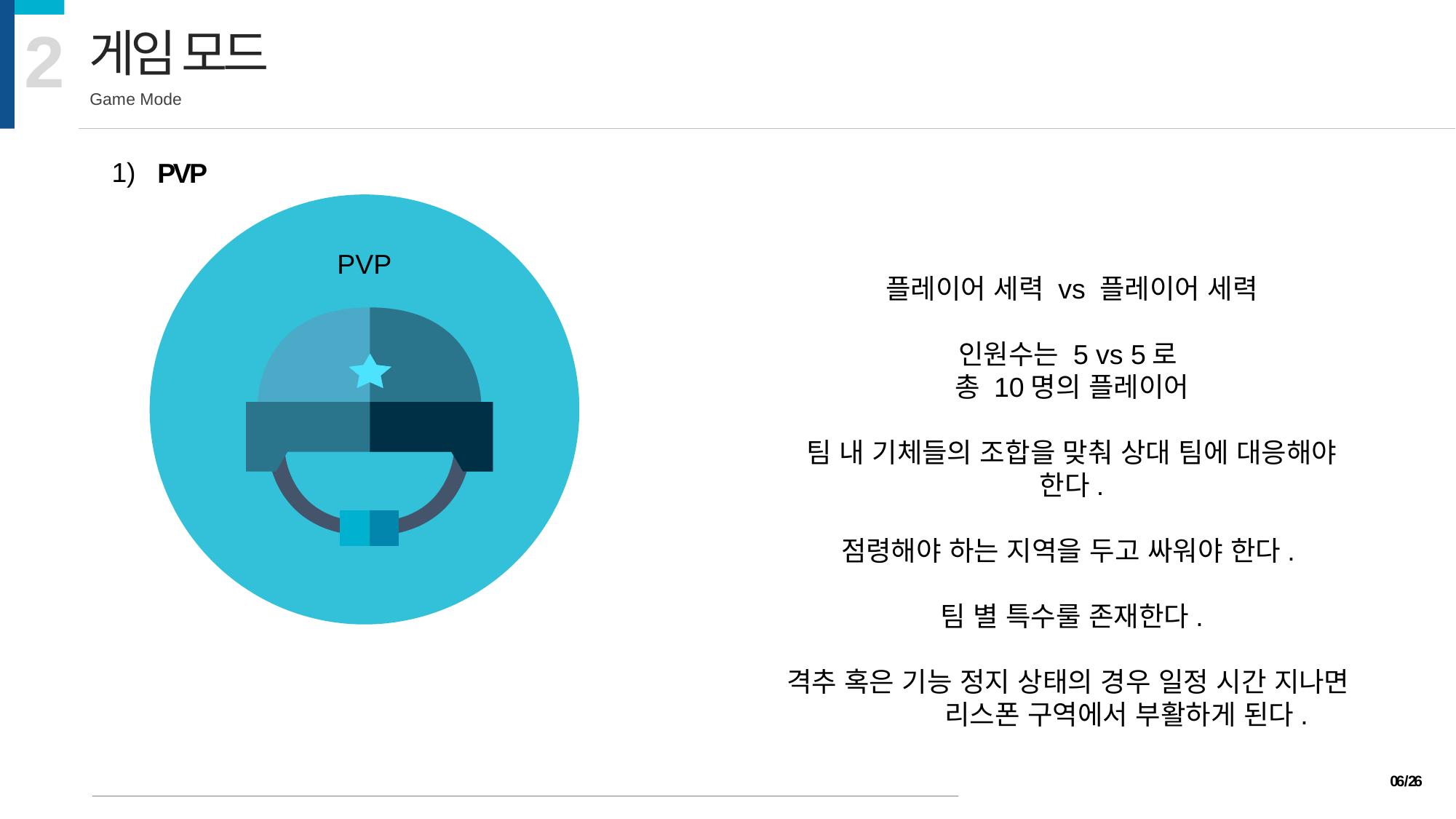

2
게임 모드
Game Mode
1)
PVP

PVP
플레이어 세력 vs 플레이어 세력

인원수는 5 vs 5로
총 10명의 플레이어

팀 내 기체들의 조합을 맞춰 상대 팀에 대응해야 한다.

점령해야 하는 지역을 두고 싸워야 한다.

팀 별 특수룰 존재한다.

격추 혹은 기능 정지 상태의 경우 일정 시간 지나면 	리스폰 구역에서 부활하게 된다.

06 / 26